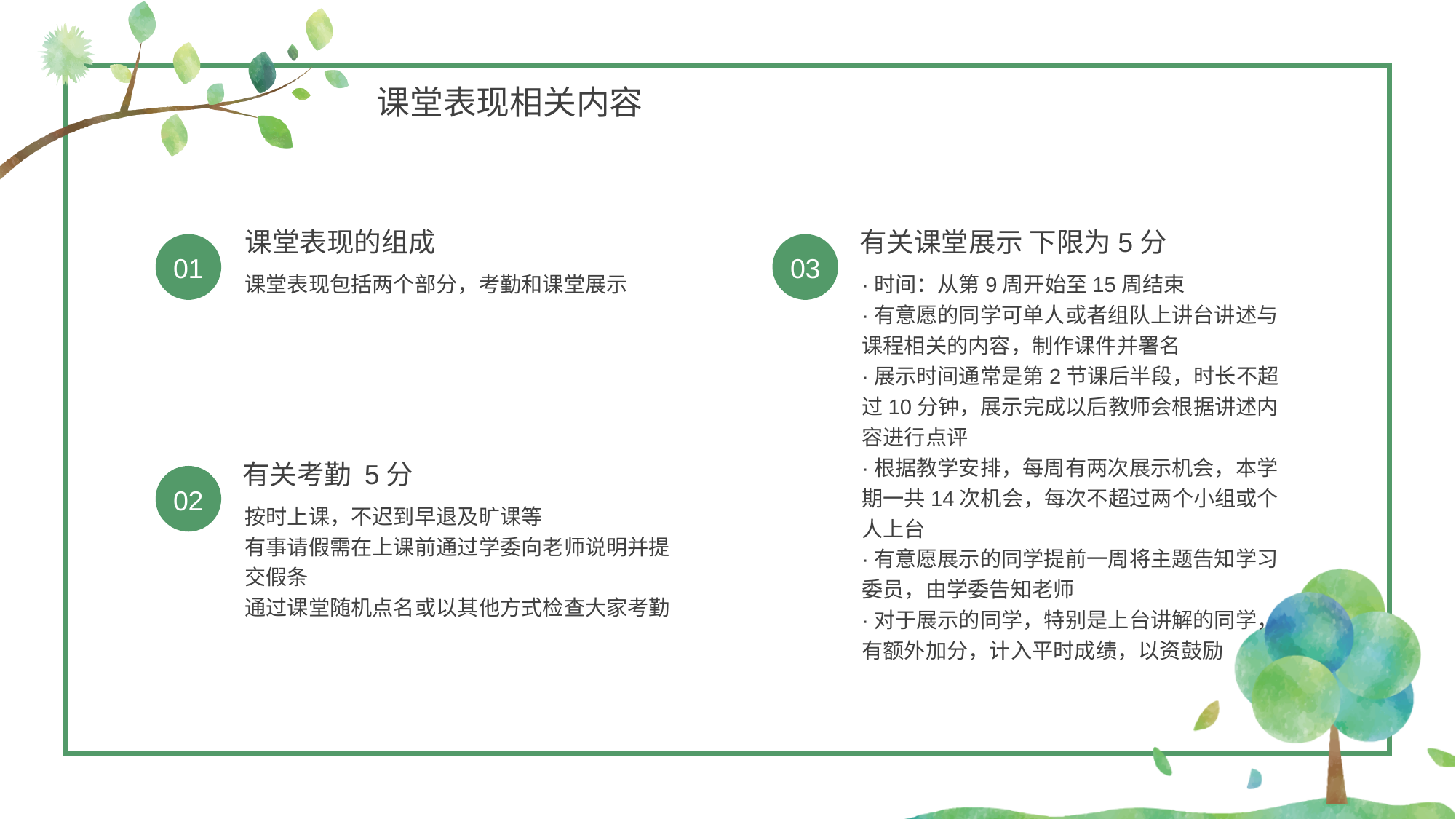

课堂表现相关内容
课堂表现的组成
课堂表现包括两个部分，考勤和课堂展示

01
有关课堂展示 下限为5分
·时间：从第9周开始至15周结束
·有意愿的同学可单人或者组队上讲台讲述与课程相关的内容，制作课件并署名
·展示时间通常是第2节课后半段，时长不超过10分钟，展示完成以后教师会根据讲述内容进行点评
·根据教学安排，每周有两次展示机会，本学期一共14次机会，每次不超过两个小组或个人上台
·有意愿展示的同学提前一周将主题告知学习委员，由学委告知老师
·对于展示的同学，特别是上台讲解的同学，有额外加分，计入平时成绩，以资鼓励

03
有关考勤 5分
按时上课，不迟到早退及旷课等
有事请假需在上课前通过学委向老师说明并提交假条
通过课堂随机点名或以其他方式检查大家考勤

02